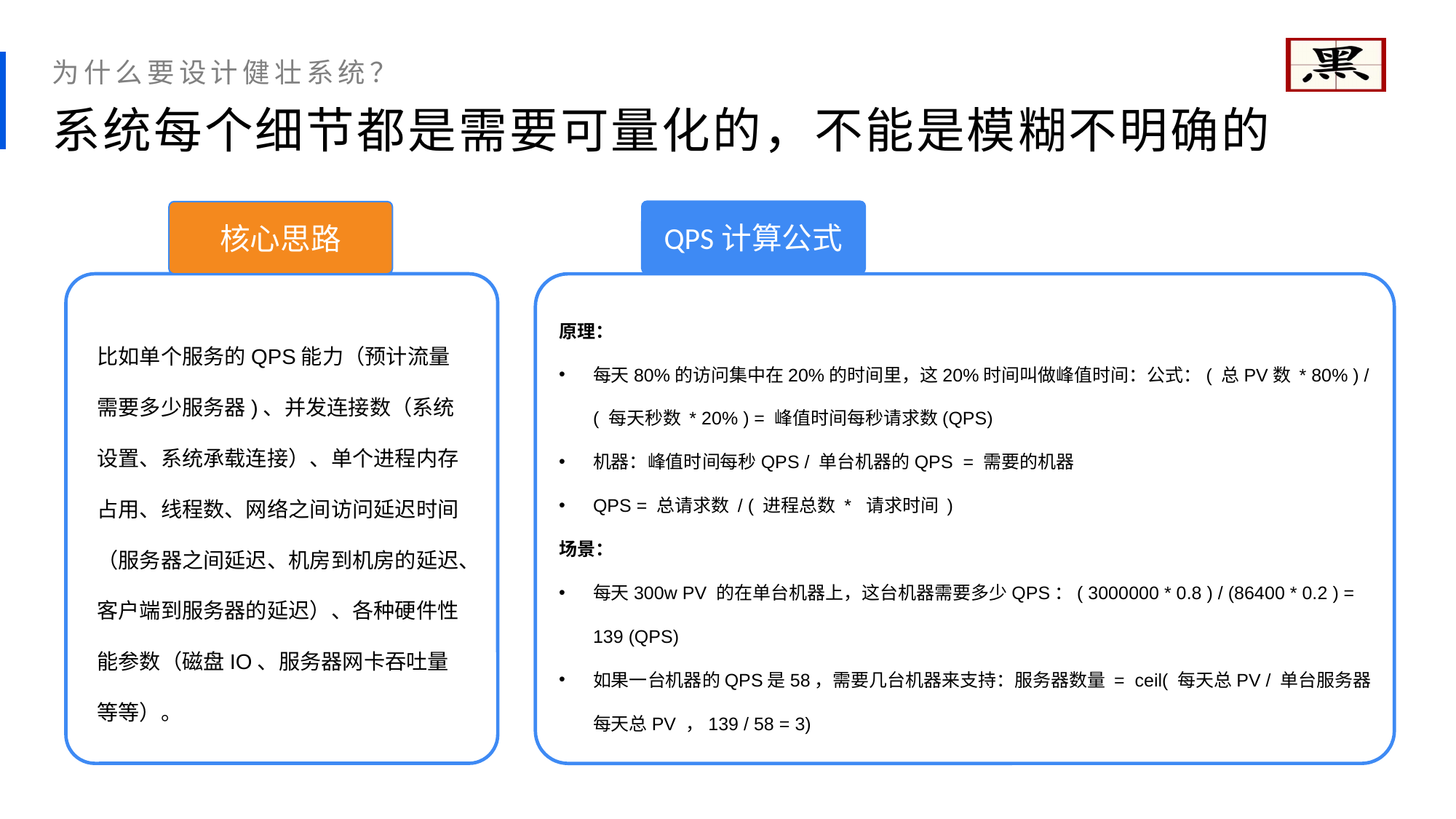

为什么要设计健壮系统？

系统每个细节都是需要可量化的，不能是模糊不明确的
QPS计算公式
核心思路

原理：
每天80%的访问集中在20%的时间里，这20%时间叫做峰值时间：公式：( 总PV数 * 80% ) / ( 每天秒数 * 20% ) = 峰值时间每秒请求数(QPS)
机器：峰值时间每秒QPS / 单台机器的QPS  = 需要的机器
QPS = 总请求数 / ( 进程总数 *  请求时间 )
场景：
每天300w PV 的在单台机器上，这台机器需要多少QPS：( 3000000 * 0.8 ) / (86400 * 0.2 ) = 139 (QPS)
如果一台机器的QPS是58，需要几台机器来支持：服务器数量 =  ceil( 每天总PV / 单台服务器每天总PV ，139 / 58 = 3)
比如单个服务的QPS能力（预计流量需要多少服务器)、并发连接数（系统设置、系统承载连接）、单个进程内存占用、线程数、网络之间访问延迟时间（服务器之间延迟、机房到机房的延迟、客户端到服务器的延迟）、各种硬件性能参数（磁盘IO、服务器网卡吞吐量等等）。